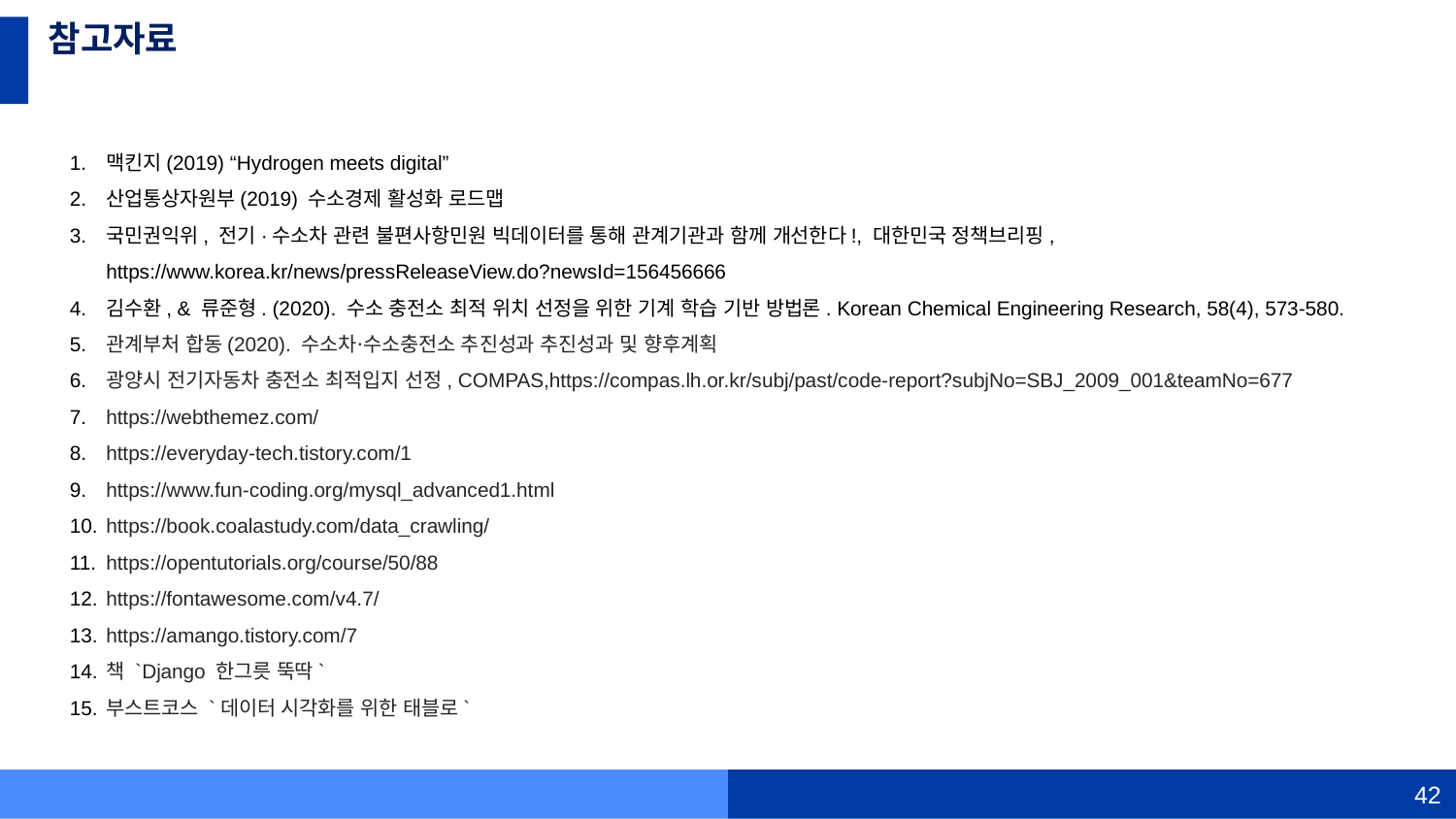

참고자료

맥킨지(2019) “Hydrogen meets digital”
산업통상자원부(2019) 수소경제 활성화 로드맵
국민권익위, 전기·수소차 관련 불편사항민원 빅데이터를 통해 관계기관과 함께 개선한다!, 대한민국 정책브리핑, https://www.korea.kr/news/pressReleaseView.do?newsId=156456666
김수환, & 류준형. (2020). 수소 충전소 최적 위치 선정을 위한 기계 학습 기반 방법론. Korean Chemical Engineering Research, 58(4), 573-580.
관계부처 합동(2020). 수소차⋅수소충전소 추진성과 추진성과 및 향후계획
광양시 전기자동차 충전소 최적입지 선정, COMPAS,https://compas.lh.or.kr/subj/past/code-report?subjNo=SBJ_2009_001&teamNo=677
https://webthemez.com/
https://everyday-tech.tistory.com/1
https://www.fun-coding.org/mysql_advanced1.html
https://book.coalastudy.com/data_crawling/
https://opentutorials.org/course/50/88
https://fontawesome.com/v4.7/
https://amango.tistory.com/7
책 `Django 한그릇 뚝딱`
부스트코스 `데이터 시각화를 위한 태블로`
42